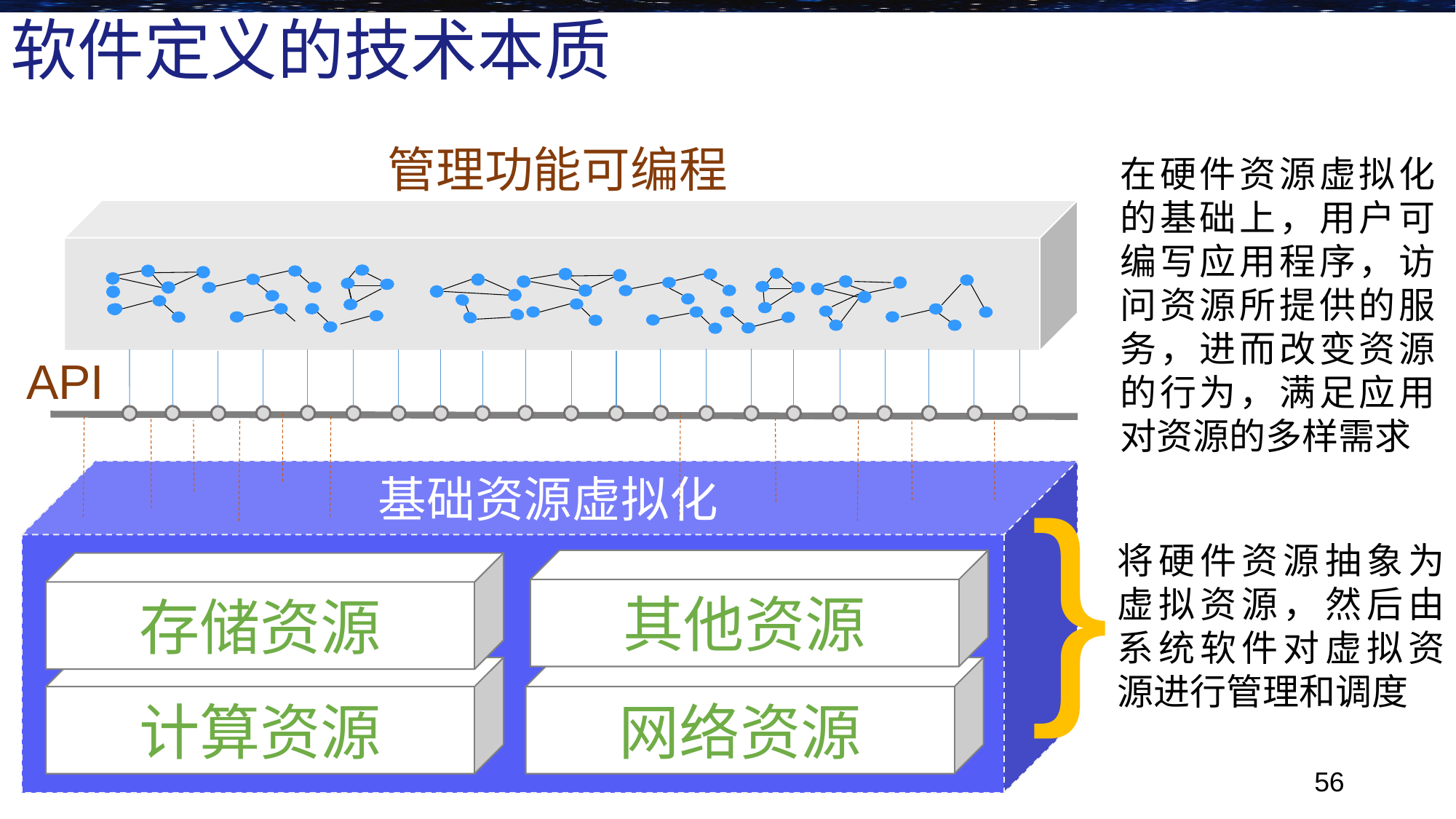

# 软件定义的技术本质
管理功能可编程
在硬件资源虚拟化的基础上，用户可编写应用程序，访问资源所提供的服务，进而改变资源的行为，满足应用对资源的多样需求

API

}

基础资源虚拟化
将硬件资源抽象为虚拟资源，然后由系统软件对虚拟资源进行管理和调度
其他资源
存储资源
计算资源
网络资源
56